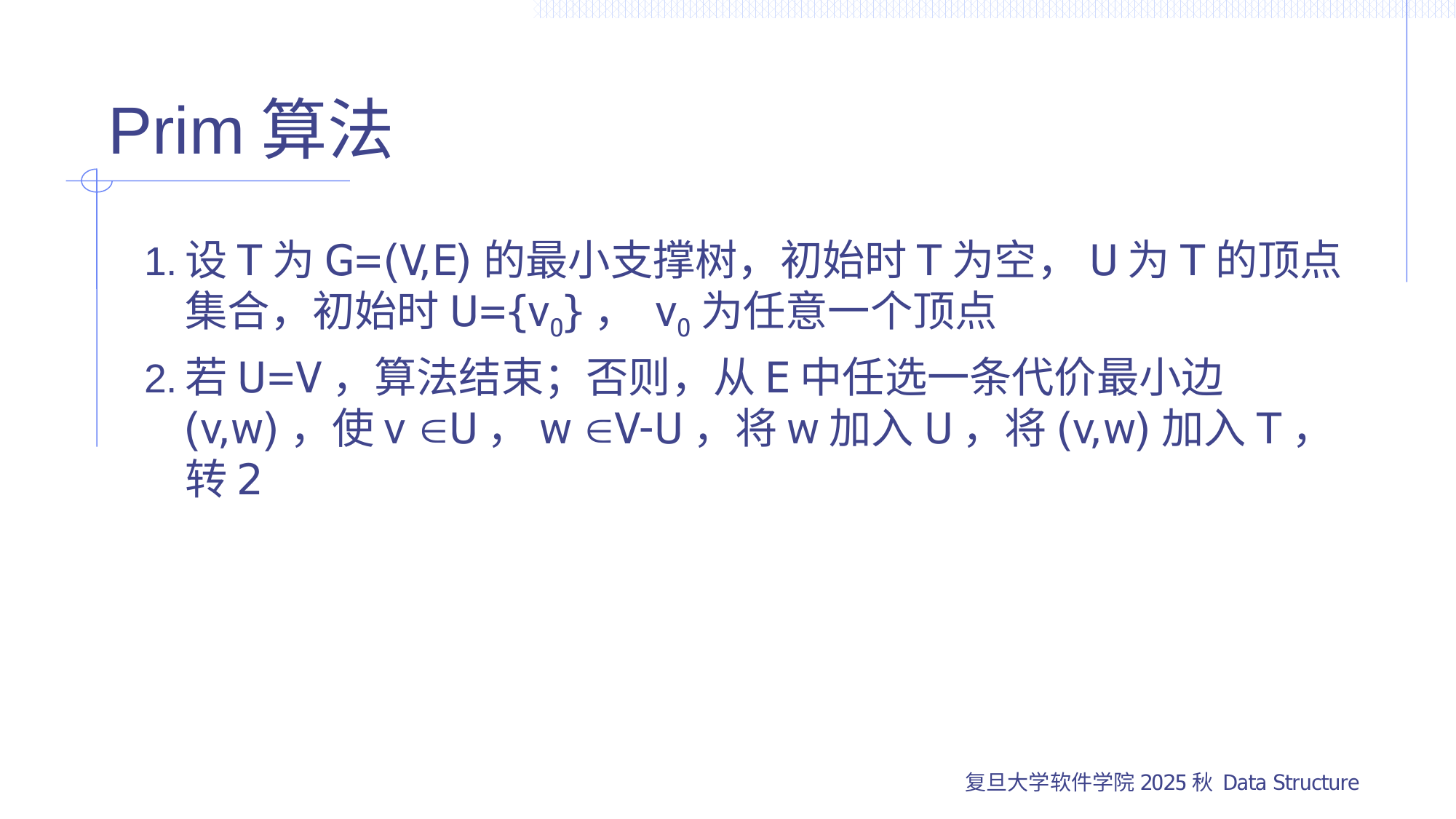

# Prim算法
设T为G=(V,E)的最小支撑树，初始时T为空，U为T的顶点集合，初始时U={v0}， v0为任意一个顶点
若U=V，算法结束；否则，从E中任选一条代价最小边(v,w)，使v ∈U，w ∈V-U，将w加入U，将(v,w)加入T，转2